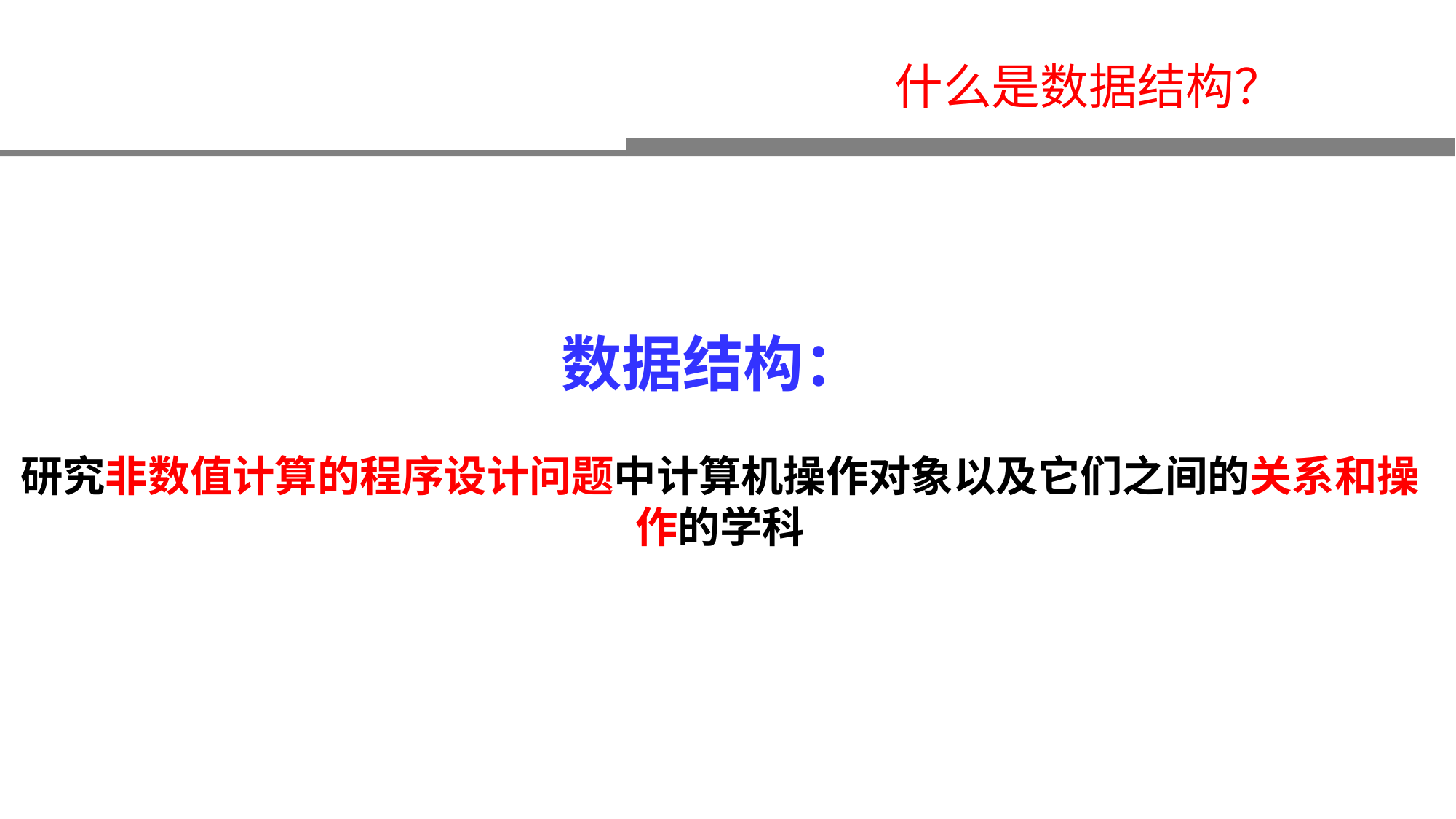

什么是数据结构？

数据结构：

研究非数值计算的程序设计问题中计算机操作对象以及它们之间的关系和操作的学科